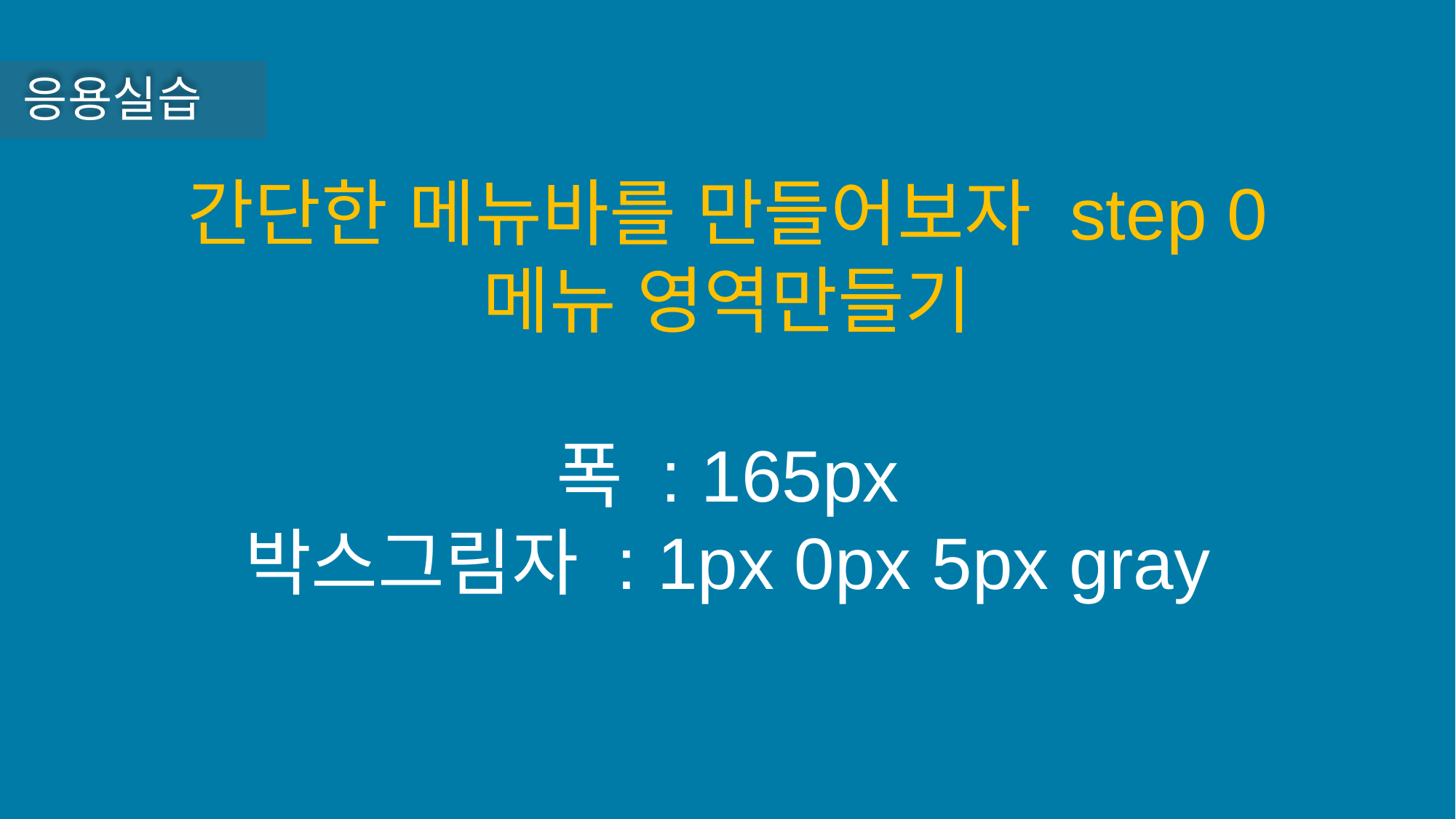

응용실습
간단한 메뉴바를 만들어보자 step 0
메뉴 영역만들기

폭 : 165px
박스그림자 : 1px 0px 5px gray